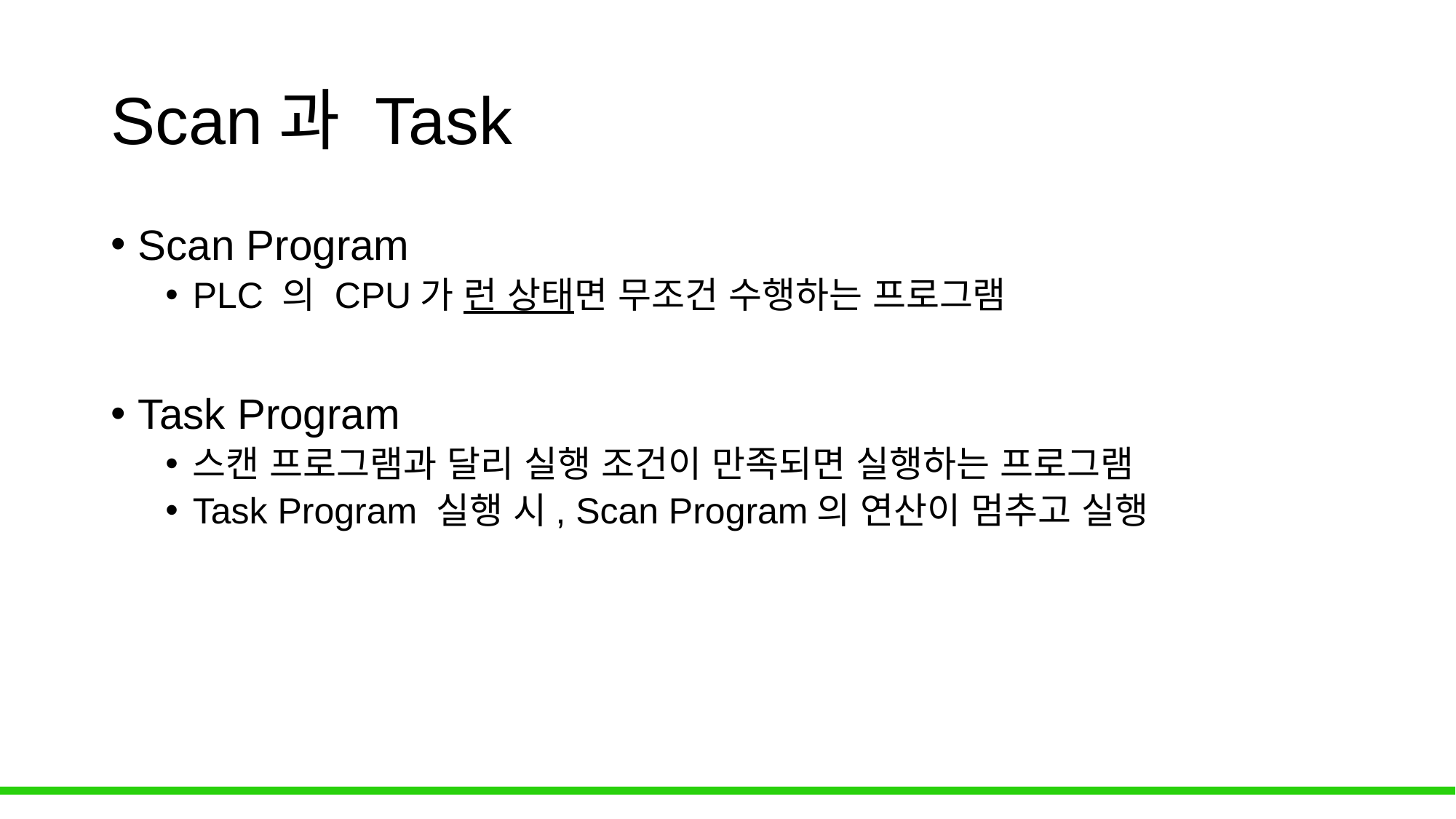

# Scan과 Task
Scan Program
PLC 의 CPU가 런 상태면 무조건 수행하는 프로그램

Task Program
스캔 프로그램과 달리 실행 조건이 만족되면 실행하는 프로그램
Task Program 실행 시, Scan Program의 연산이 멈추고 실행